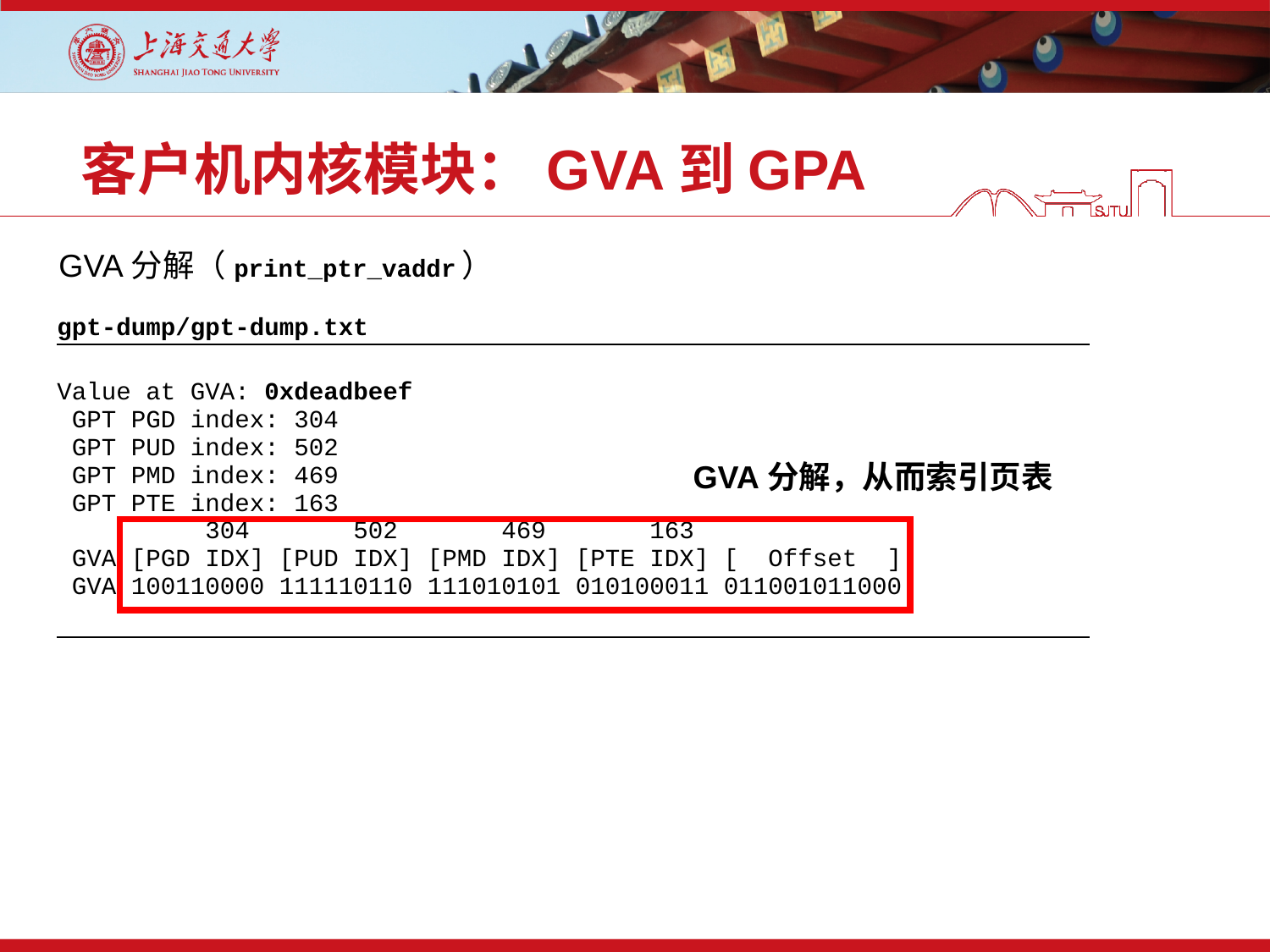

# 客户机内核模块：GVA到GPA
GVA分解（print_ptr_vaddr）
| gpt-dump/gpt-dump.txt |
| --- |
| Value at GVA: 0xdeadbeef GPT PGD index: 304 GPT PUD index: 502 GPT PMD index: 469 GPT PTE index: 163 304 502 469 163 GVA [PGD IDX] [PUD IDX] [PMD IDX] [PTE IDX] [ Offset ] GVA 100110000 111110110 111010101 010100011 011001011000 |
GVA分解，从而索引页表